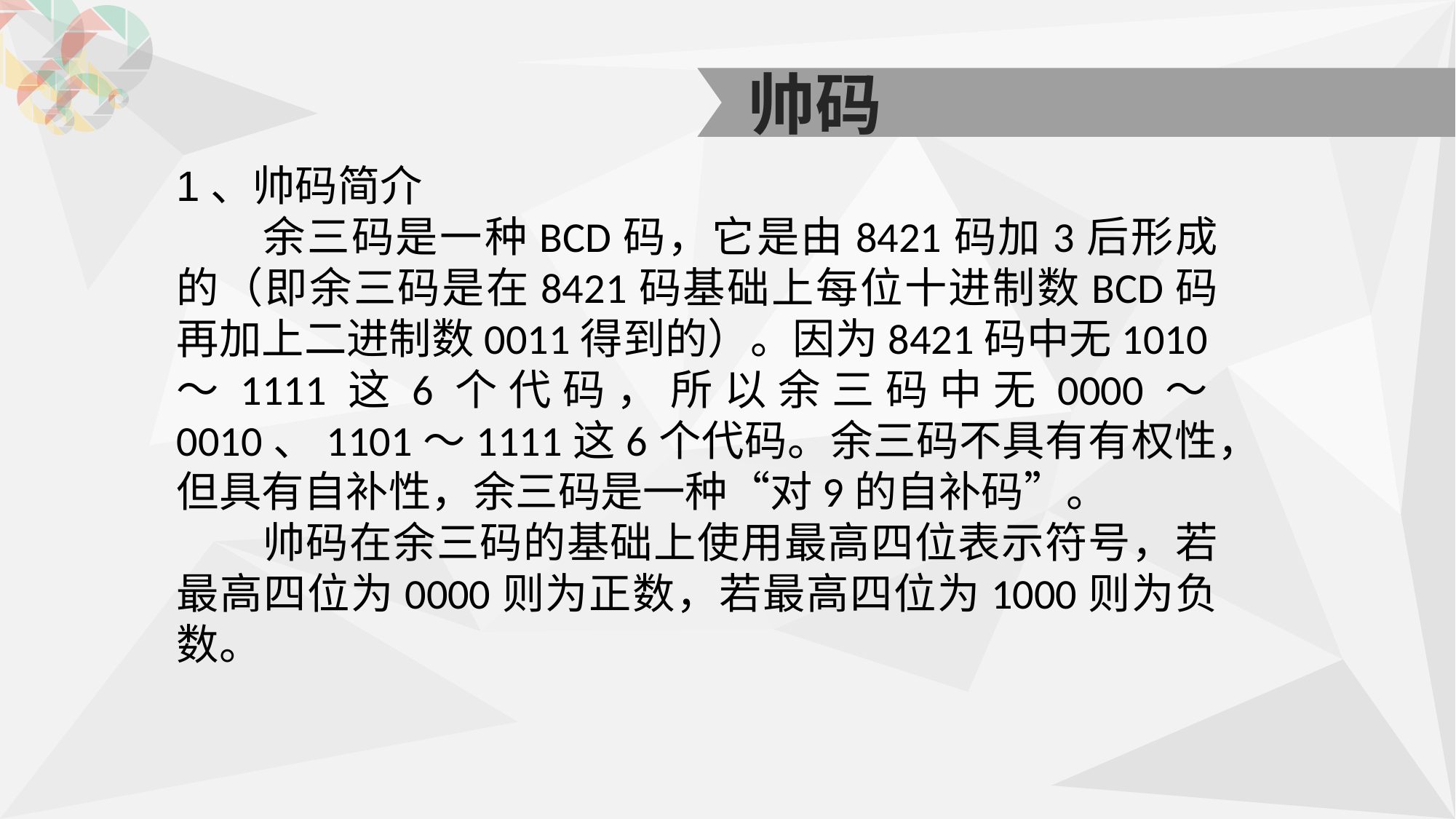

帅码

1、帅码简介
余三码是一种BCD码，它是由8421码加3后形成的（即余三码是在8421码基础上每位十进制数BCD码再加上二进制数0011得到的）。因为8421码中无1010～1111这6个代码，所以余三码中无0000～0010、1101～1111这6个代码。余三码不具有有权性，但具有自补性，余三码是一种“对9的自补码”。
帅码在余三码的基础上使用最高四位表示符号，若最高四位为0000则为正数，若最高四位为1000则为负数。